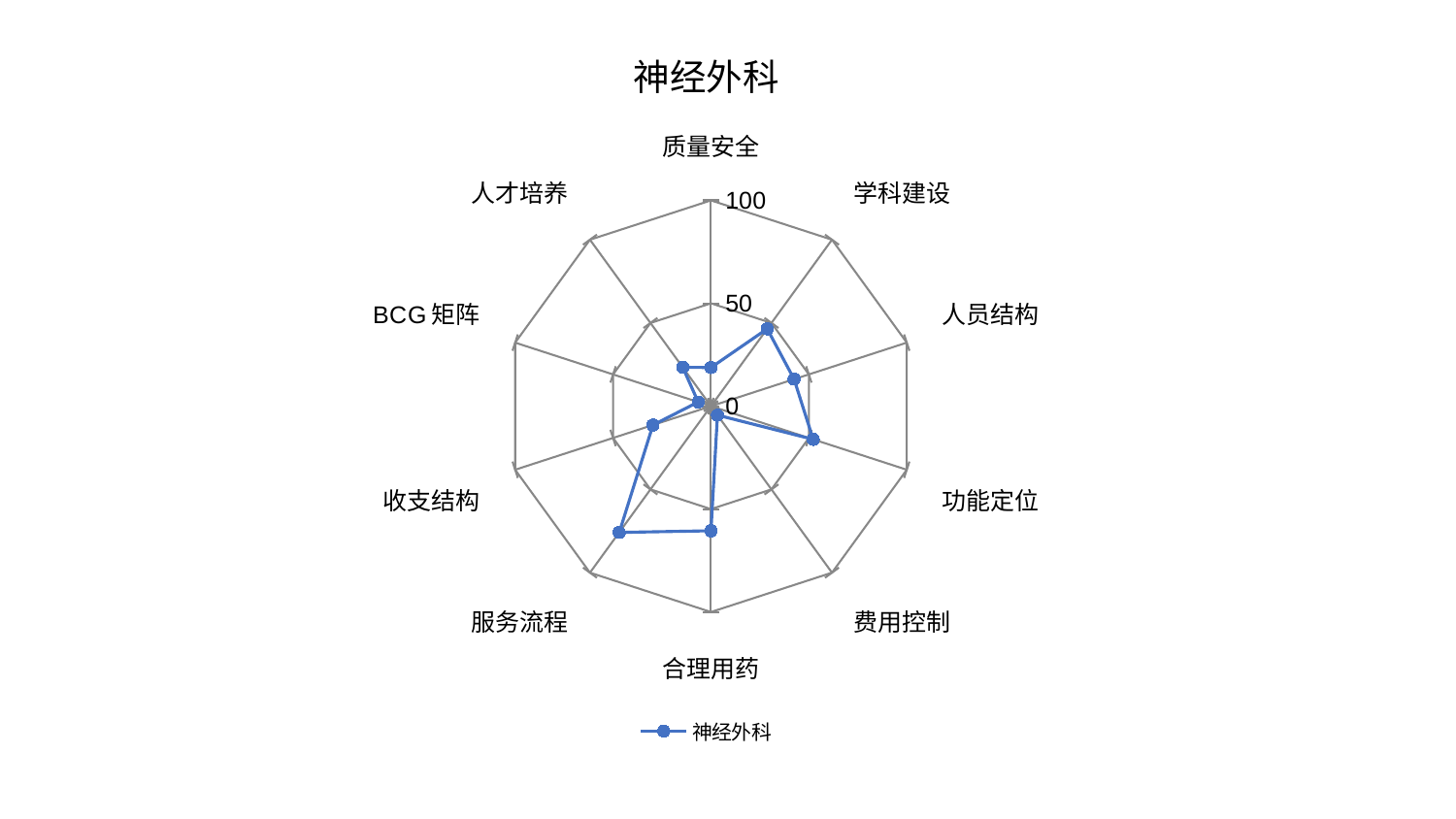

### Chart: 神经外科

| Category | 神经外科 |
|---|---|
| 质量安全 | 18.790899369143574 |
| 学科建设 | 46.47275410036903 |
| 人员结构 | 42.448795926555206 |
| 功能定位 | 52.20899970834698 |
| 费用控制 | 5.387985291956179 |
| 合理用药 | 60.54862018028877 |
| 服务流程 | 75.82642183921786 |
| 收支结构 | 29.652369432009138 |
| BCG矩阵 | 6.535404322755656 |
| 人才培养 | 23.387884470767997 |
118